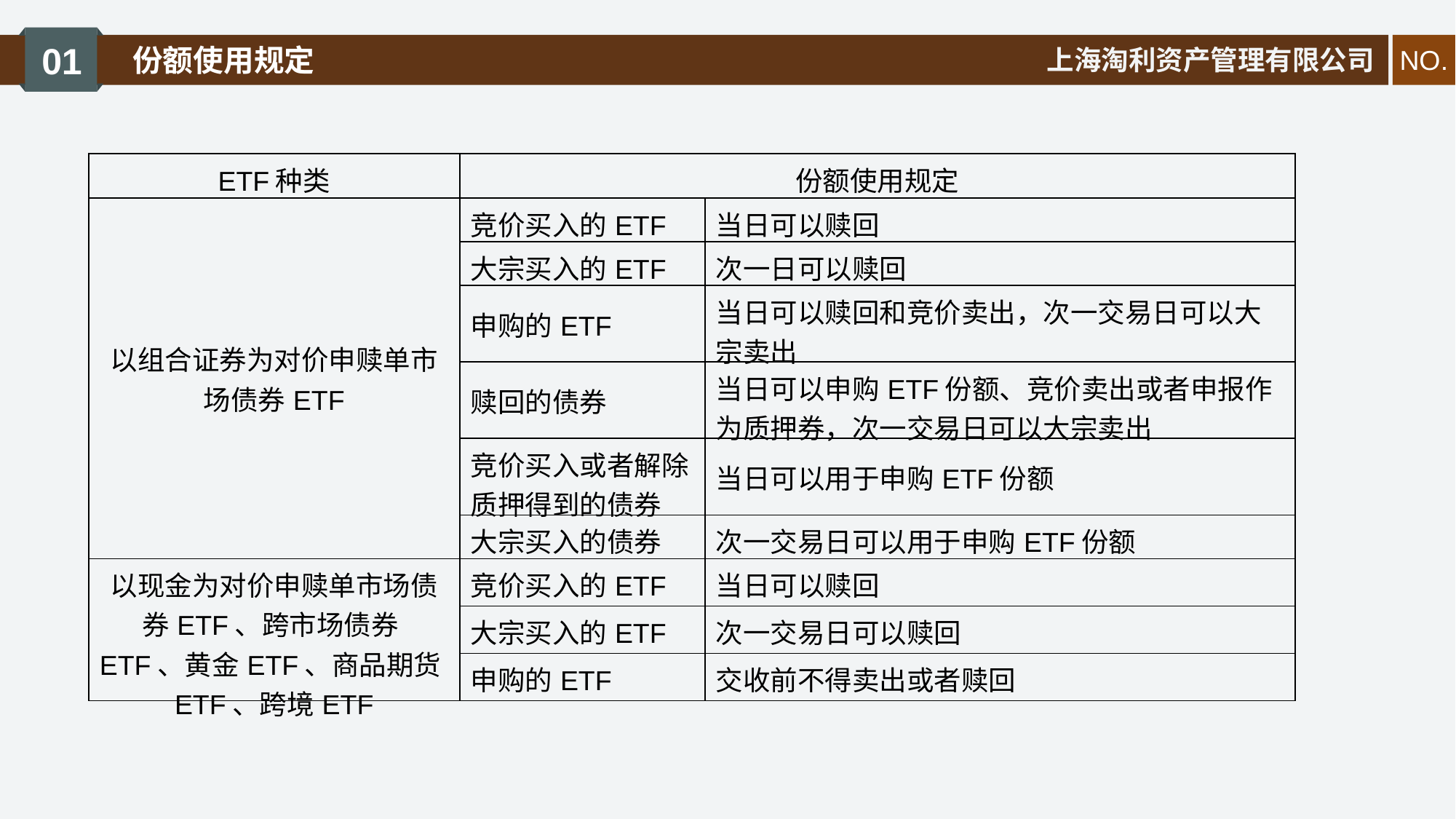

01
份额使用规定
上海淘利资产管理有限公司
NO.
| ETF种类 | 份额使用规定 |  |
| --- | --- | --- |
| 以组合证券为对价申赎单市场债券ETF | 竞价买入的ETF | 当日可以赎回 |
|  | 大宗买入的ETF | 次一日可以赎回 |
|  | 申购的ETF | 当日可以赎回和竞价卖出，次一交易日可以大宗卖出 |
|  | 赎回的债券 | 当日可以申购ETF份额、竞价卖出或者申报作为质押券，次一交易日可以大宗卖出 |
|  | 竞价买入或者解除质押得到的债券 | 当日可以用于申购ETF份额 |
|  | 大宗买入的债券 | 次一交易日可以用于申购ETF份额 |
| 以现金为对价申赎单市场债券ETF、跨市场债券ETF、黄金ETF、商品期货ETF、跨境ETF | 竞价买入的ETF | 当日可以赎回 |
|  | 大宗买入的ETF | 次一交易日可以赎回 |
|  | 申购的ETF | 交收前不得卖出或者赎回 |